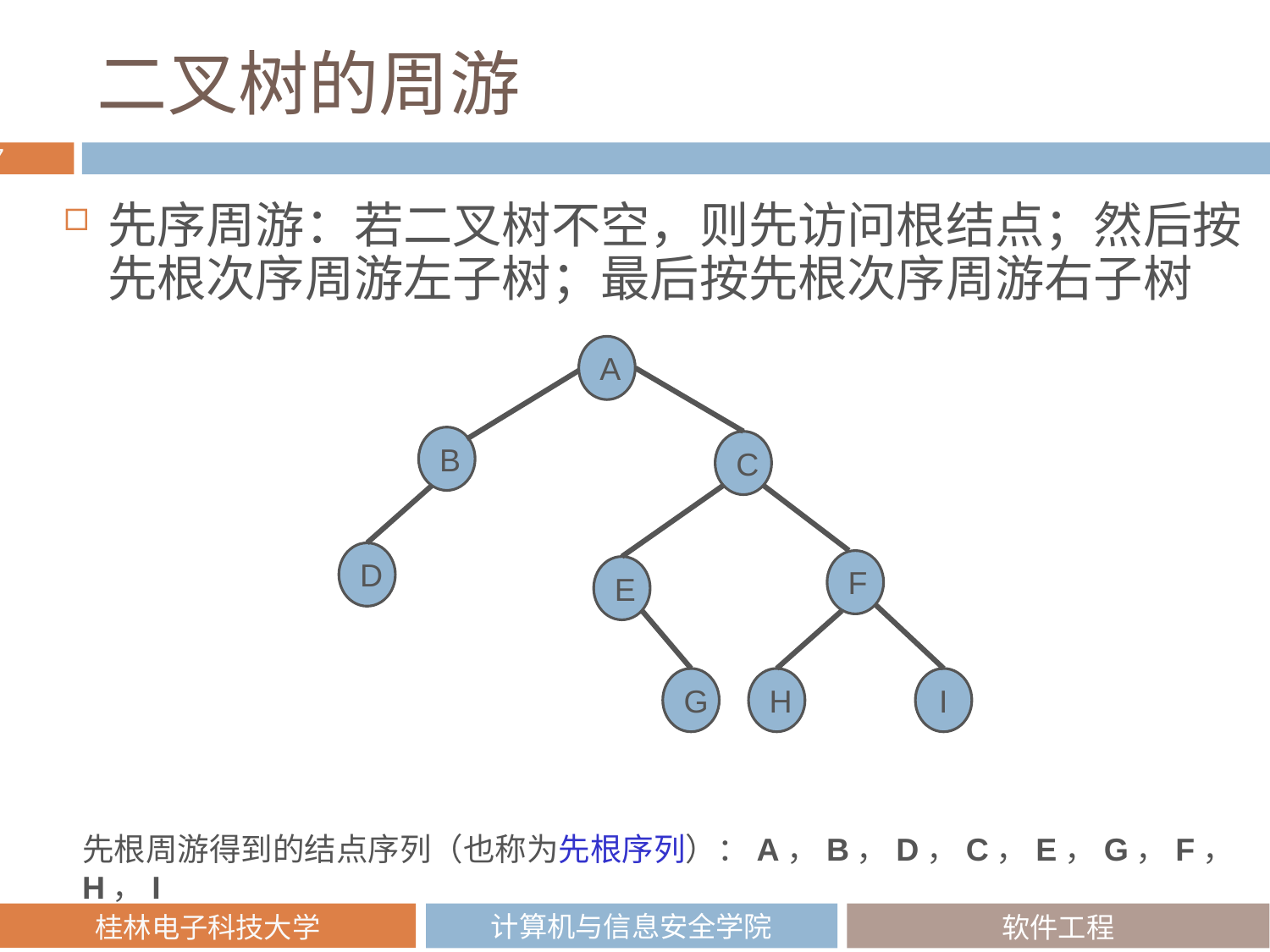

# 二叉树的周游
先序周游：若二叉树不空，则先访问根结点；然后按先根次序周游左子树；最后按先根次序周游右子树
A
B
C
D
F
E
G
H
I
先根周游得到的结点序列（也称为先根序列）：A，B，D，C，E，G，F，H，I